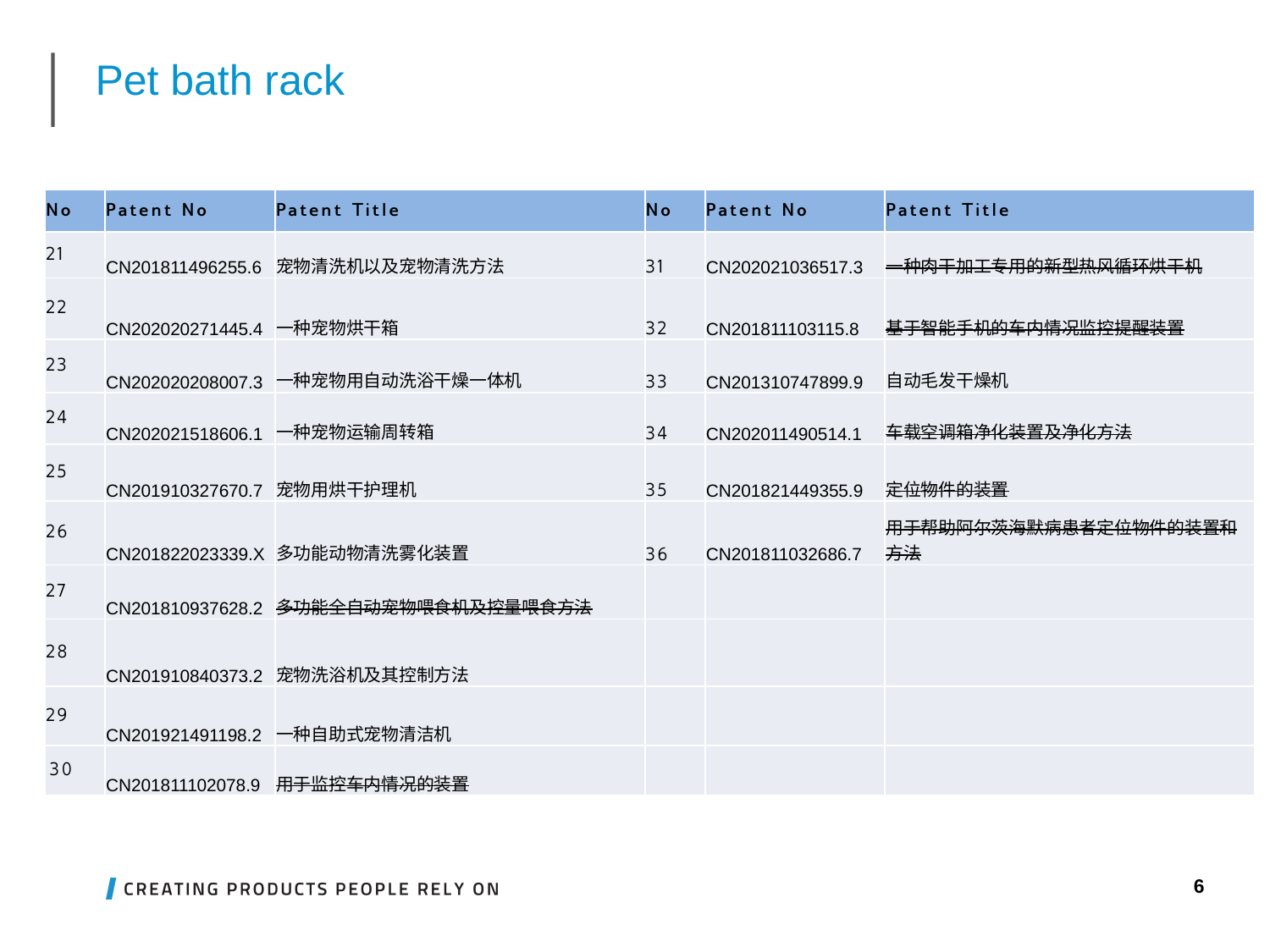

Pet bath rack
| No | Patent No | Patent Title | No | Patent No | Patent Title |
| --- | --- | --- | --- | --- | --- |
| 21 | CN201811496255.6 | 宠物清洗机以及宠物清洗方法 | 31 | CN202021036517.3 | 一种肉干加工专用的新型热风循环烘干机 |
| 22 | CN202020271445.4 | 一种宠物烘干箱 | 32 | CN201811103115.8 | 基于智能手机的车内情况监控提醒装置 |
| 23 | CN202020208007.3 | 一种宠物用自动洗浴干燥一体机 | 33 | CN201310747899.9 | 自动毛发干燥机 |
| 24 | CN202021518606.1 | 一种宠物运输周转箱 | 34 | CN202011490514.1 | 车载空调箱净化装置及净化方法 |
| 25 | CN201910327670.7 | 宠物用烘干护理机 | 35 | CN201821449355.9 | 定位物件的装置 |
| 26 | CN201822023339.X | 多功能动物清洗雾化装置 | 36 | CN201811032686.7 | 用于帮助阿尔茨海默病患者定位物件的装置和方法 |
| 27 | CN201810937628.2 | 多功能全自动宠物喂食机及控量喂食方法 |  |  |  |
| 28 | CN201910840373.2 | 宠物洗浴机及其控制方法 |  |  |  |
| 29 | CN201921491198.2 | 一种自助式宠物清洁机 |  |  |  |
| 30 | CN201811102078.9 | 用于监控车内情况的装置 |  |  |  |
6